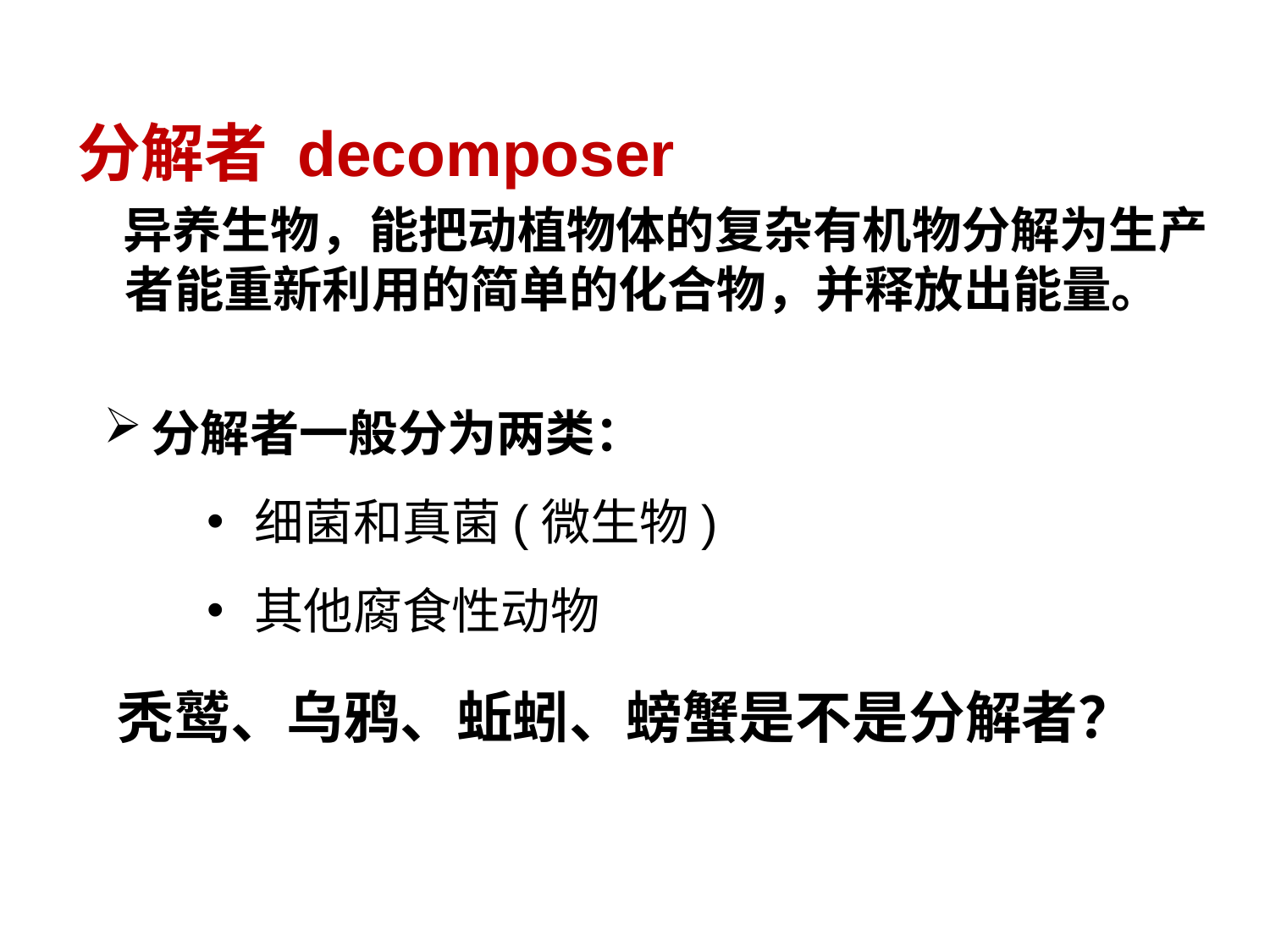

分解者 decomposer
   异养生物，能把动植物体的复杂有机物分解为生产者能重新利用的简单的化合物，并释放出能量。
分解者一般分为两类：
细菌和真菌(微生物)
其他腐食性动物
秃鹫、乌鸦、蚯蚓、螃蟹是不是分解者？